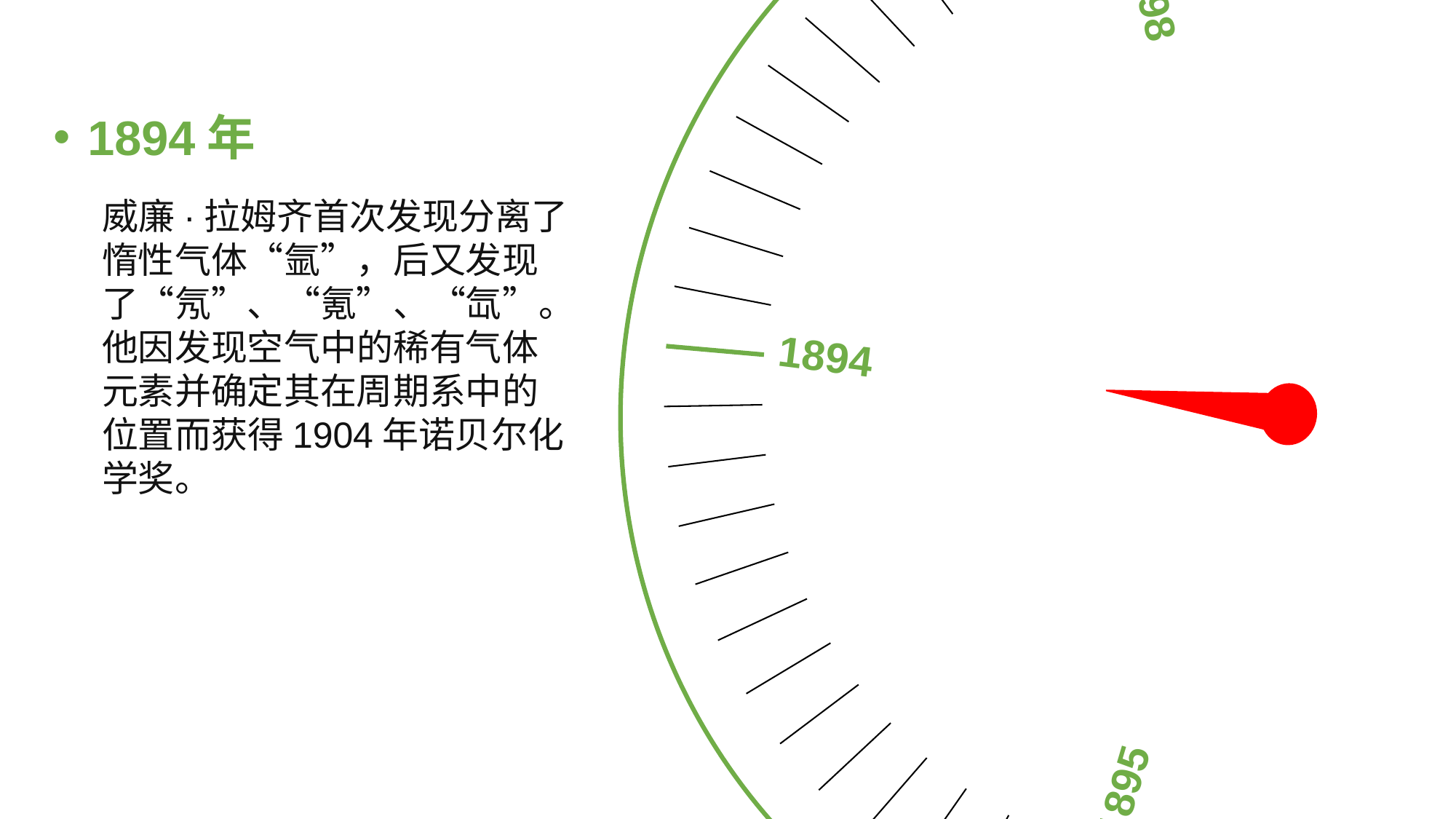

1897
1896
1898
1895
1894
1894年
威廉·拉姆齐首次发现分离了惰性气体“氩”，后又发现了“氖”、“氪”、“氙”。他因发现空气中的稀有气体元素并确定其在周期系中的位置而获得1904年诺贝尔化学奖。